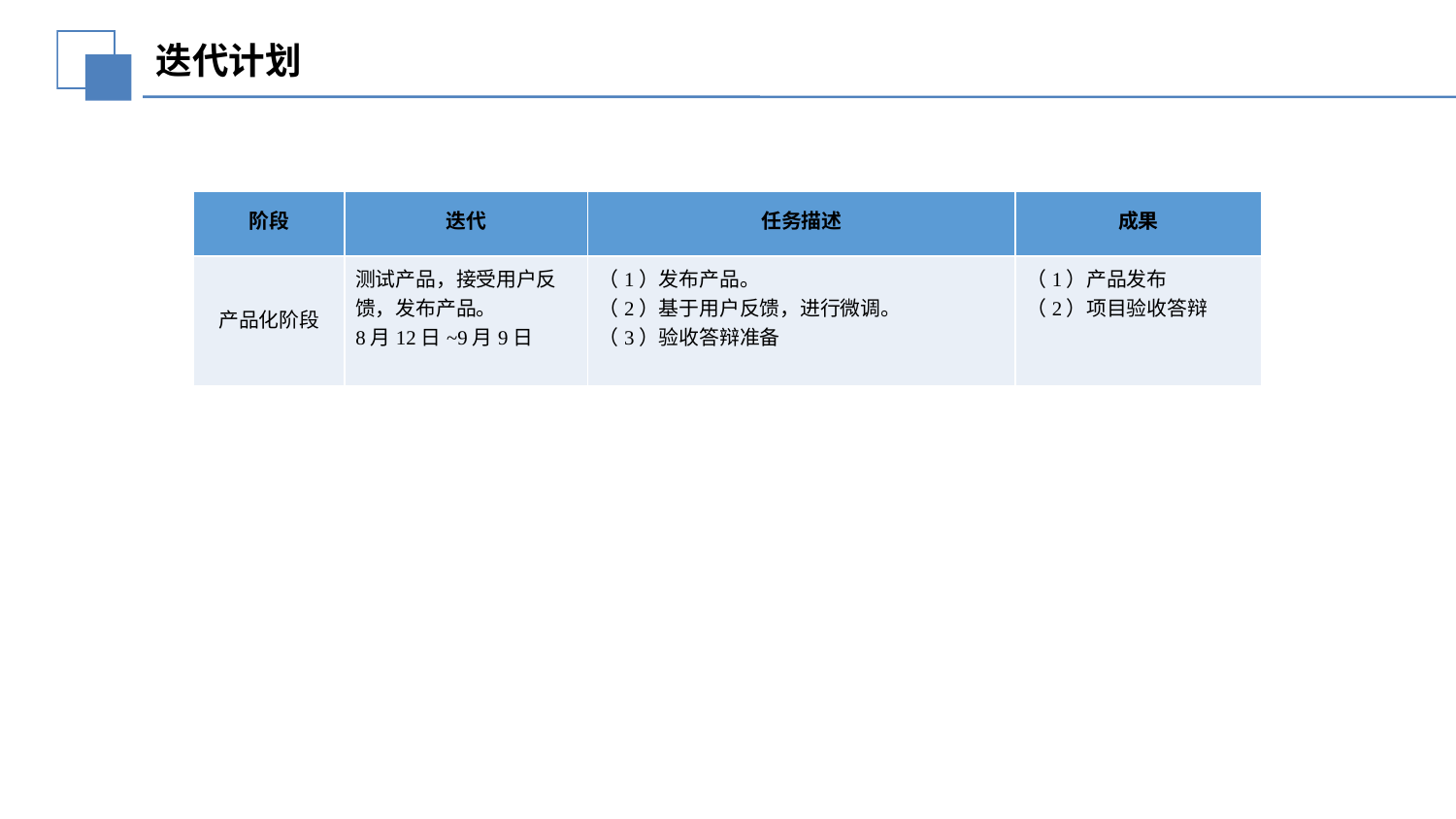

延迟符
迭代计划
| 阶段 | 迭代 | 任务描述 | 成果 |
| --- | --- | --- | --- |
| 产品化阶段 | 测试产品，接受用户反馈，发布产品。 8月12日~9月9日 | （1）发布产品。 （2）基于用户反馈，进行微调。 （3）验收答辩准备 | （1）产品发布 （2）项目验收答辩 |
| --- | --- | --- | --- |